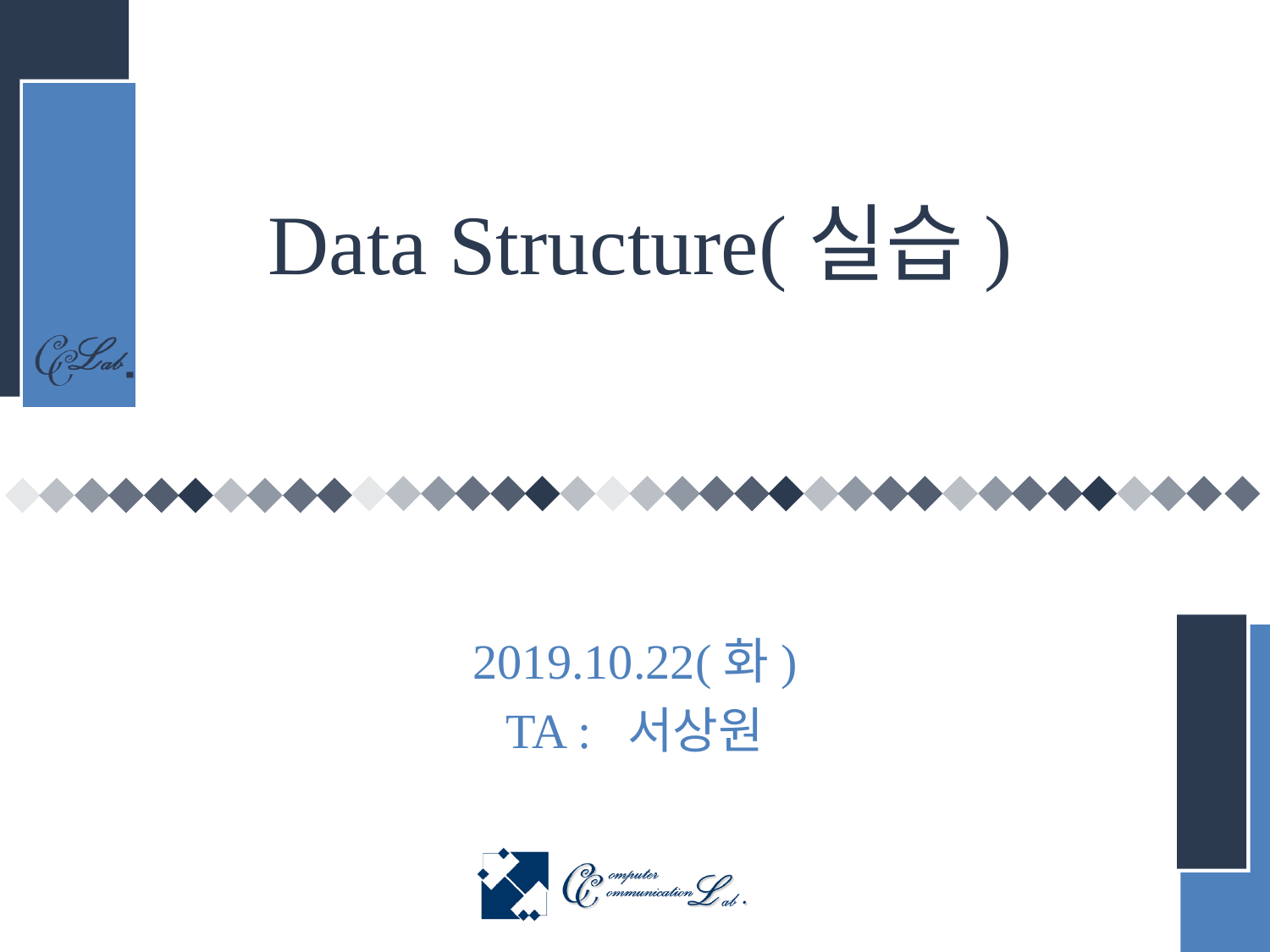

# Data Structure(실습)
2019.10.22(화)
TA :  서상원